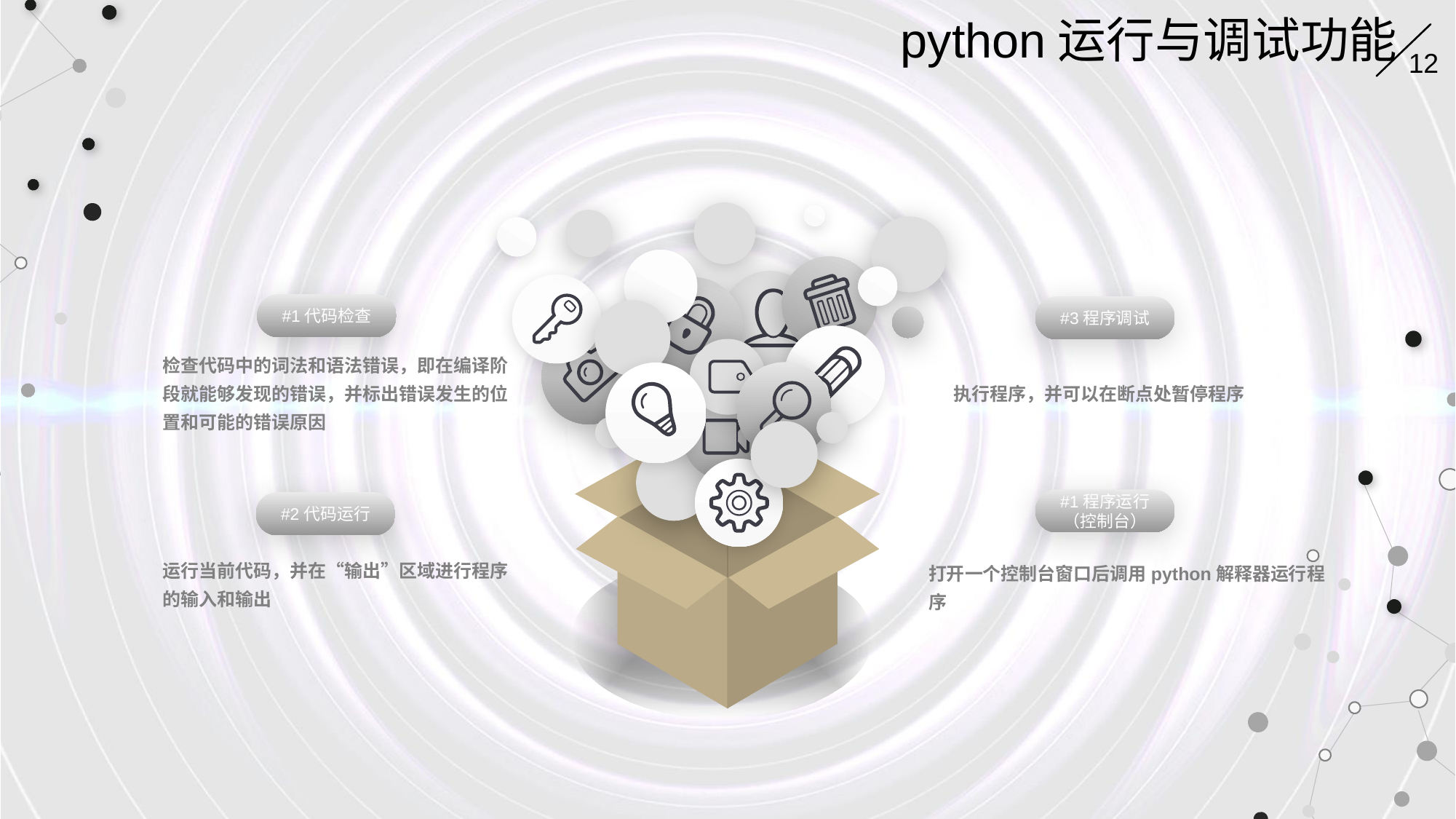

python运行与调试功能

12

#1代码检查
#3程序调试

检查代码中的词法和语法错误，即在编译阶段就能够发现的错误，并标出错误发生的位置和可能的错误原因

执行程序，并可以在断点处暂停程序

#1程序运行（控制台）
#2代码运行

运行当前代码，并在“输出”区域进行程序的输入和输出
打开一个控制台窗口后调用python解释器运行程序